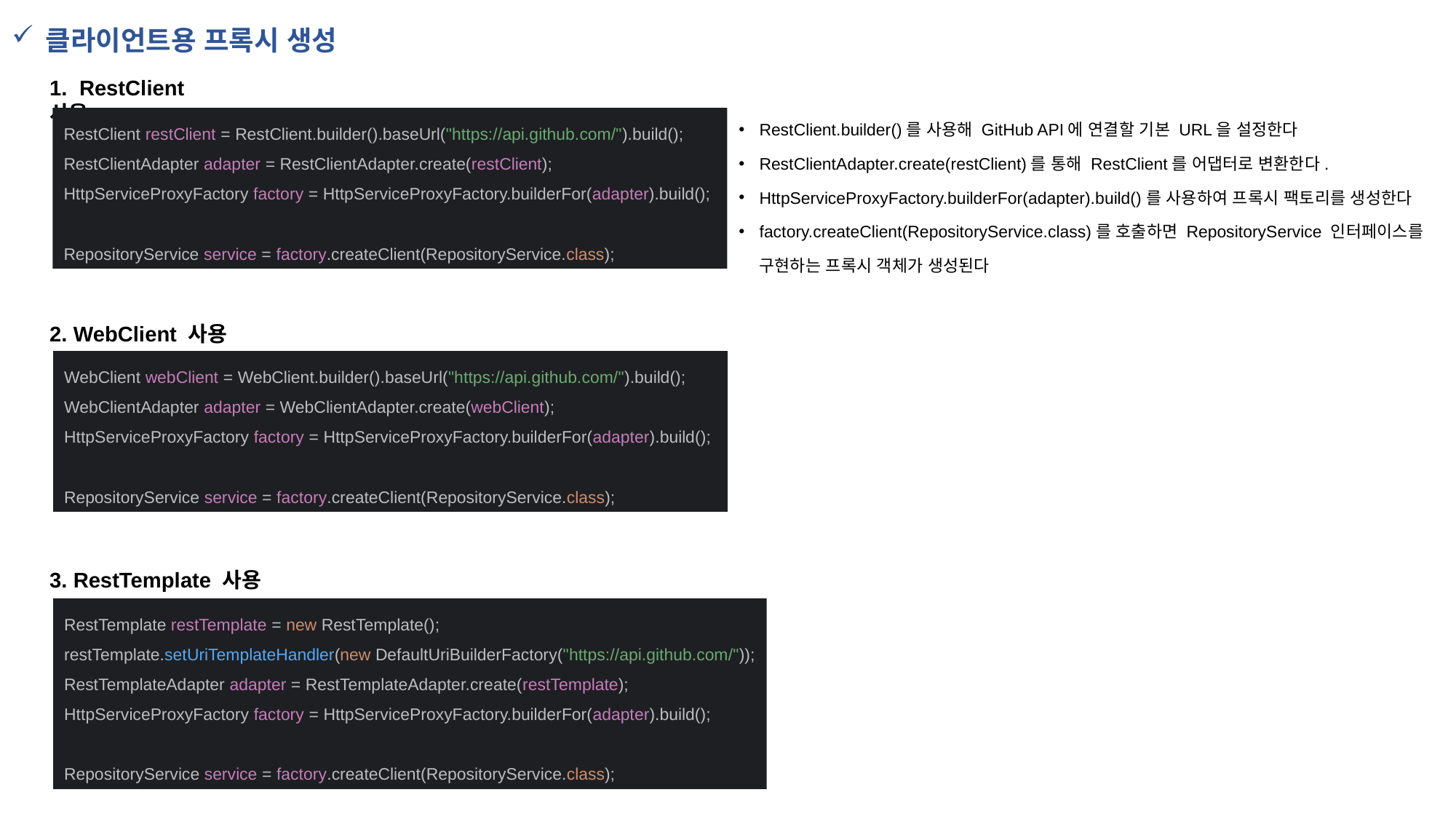

클라이언트용 프록시 생성
1.  RestClient 사용
RestClient.builder()를 사용해 GitHub API에 연결할 기본 URL을 설정한다
RestClientAdapter.create(restClient)를 통해 RestClient를 어댑터로 변환한다.
HttpServiceProxyFactory.builderFor(adapter).build()를 사용하여 프록시 팩토리를 생성한다
factory.createClient(RepositoryService.class)를 호출하면 RepositoryService 인터페이스를 구현하는 프록시 객체가 생성된다
RestClient restClient = RestClient.builder().baseUrl("https://api.github.com/").build();
RestClientAdapter adapter = RestClientAdapter.create(restClient);
HttpServiceProxyFactory factory = HttpServiceProxyFactory.builderFor(adapter).build();
RepositoryService service = factory.createClient(RepositoryService.class);
2. WebClient 사용
WebClient webClient = WebClient.builder().baseUrl("https://api.github.com/").build();
WebClientAdapter adapter = WebClientAdapter.create(webClient);
HttpServiceProxyFactory factory = HttpServiceProxyFactory.builderFor(adapter).build();
RepositoryService service = factory.createClient(RepositoryService.class);
3. RestTemplate 사용
RestTemplate restTemplate = new RestTemplate();
restTemplate.setUriTemplateHandler(new DefaultUriBuilderFactory("https://api.github.com/"));
RestTemplateAdapter adapter = RestTemplateAdapter.create(restTemplate);
HttpServiceProxyFactory factory = HttpServiceProxyFactory.builderFor(adapter).build();
RepositoryService service = factory.createClient(RepositoryService.class);